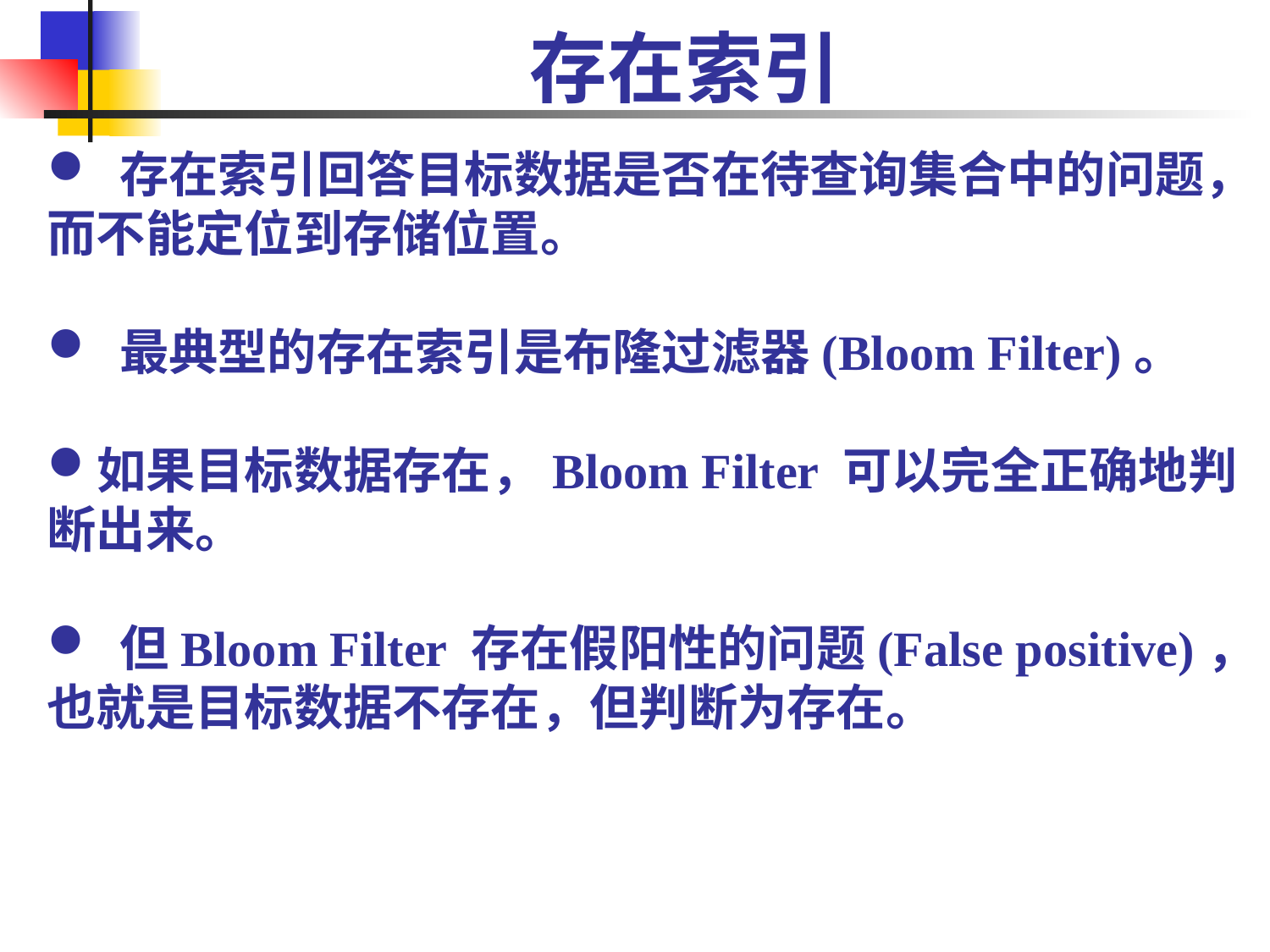

# 存在索引
 存在索引回答目标数据是否在待查询集合中的问题，而不能定位到存储位置。

 最典型的存在索引是布隆过滤器(Bloom Filter)。

如果目标数据存在，Bloom Filter 可以完全正确地判断出来。

 但Bloom Filter 存在假阳性的问题(False positive)，也就是目标数据不存在，但判断为存在。